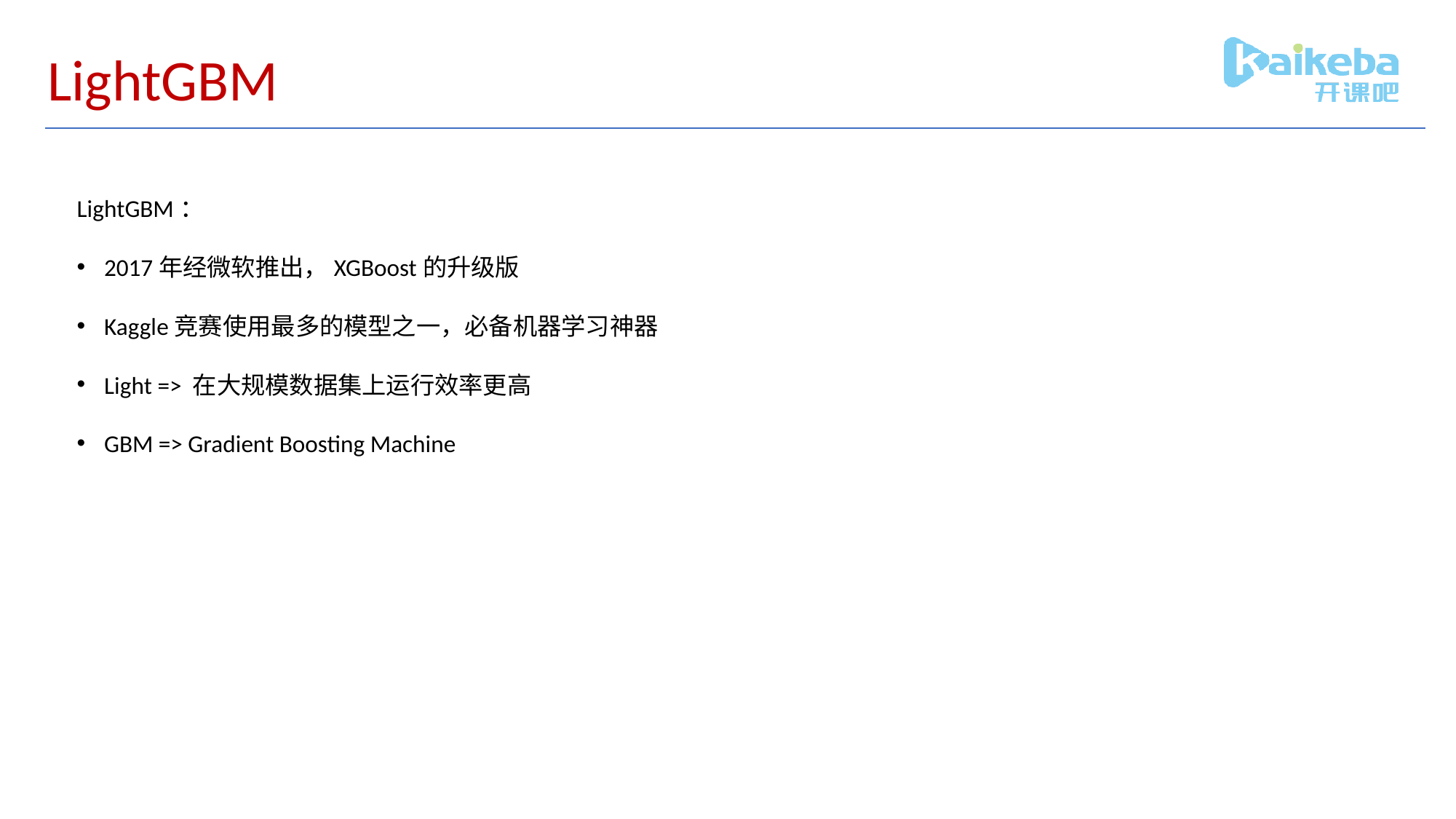

# LightGBM
LightGBM：
2017年经微软推出，XGBoost的升级版
Kaggle竞赛使用最多的模型之一，必备机器学习神器
Light => 在大规模数据集上运行效率更高
GBM => Gradient Boosting Machine